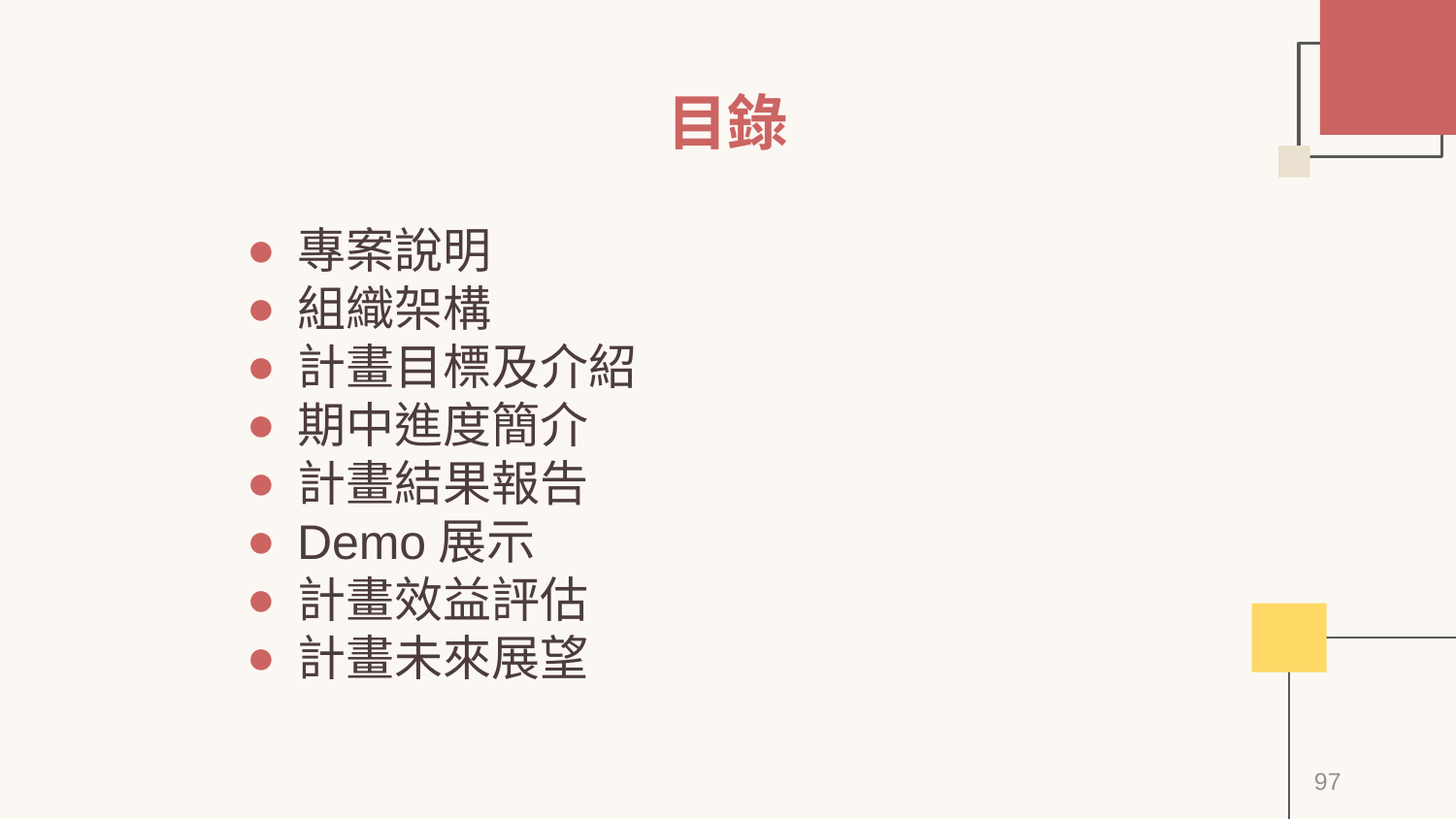

# 目錄
專案說明
組織架構
計畫目標及介紹
期中進度簡介
計畫結果報告
Demo展示
計畫效益評估
計畫未來展望
97